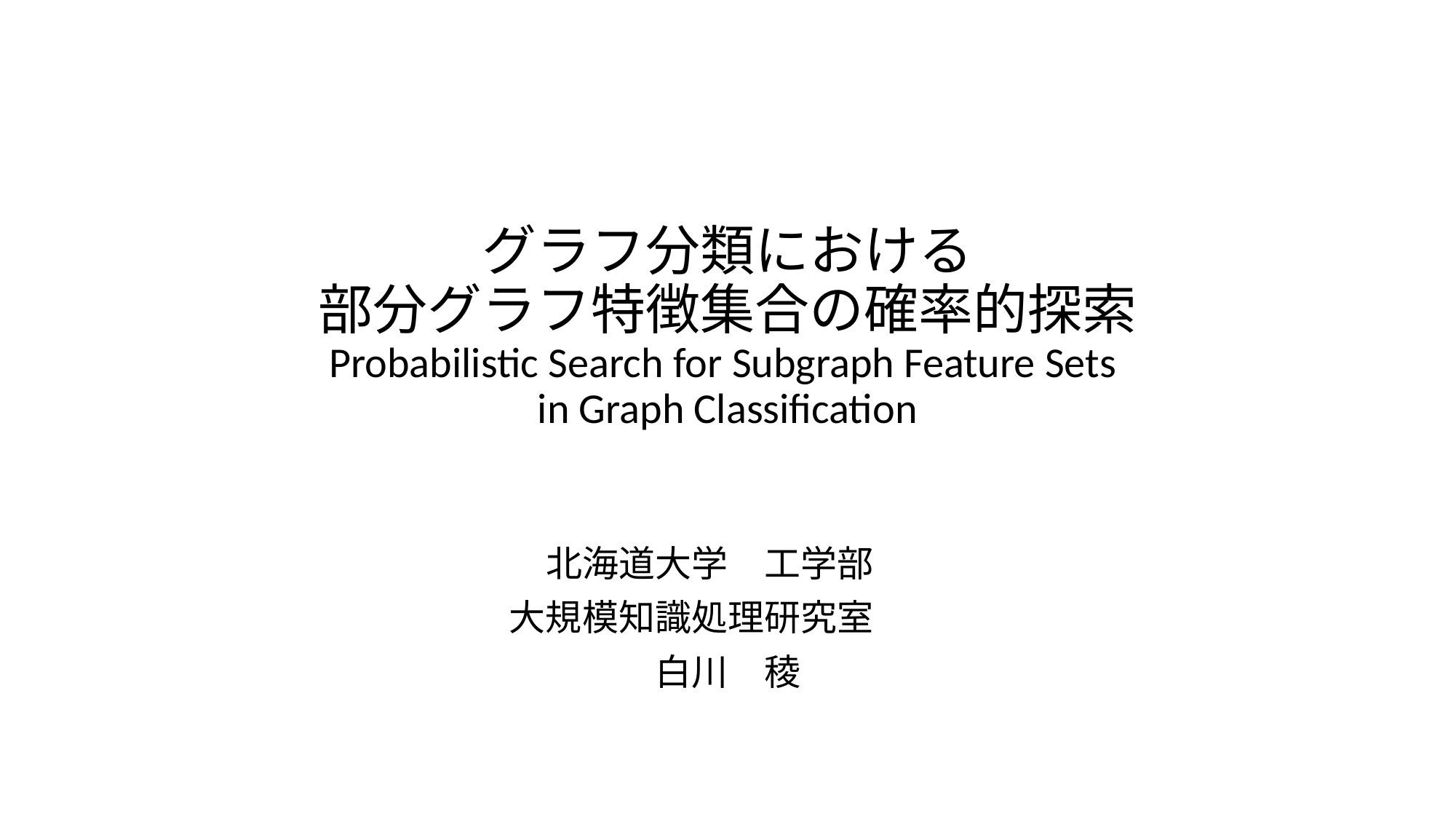

# グラフ分類における 部分グラフ特徴集合の確率的探索 Probabilistic Search for Subgraph Feature Sets in Graph Classification

北海道大学　工学部
大規模知識処理研究室
白川　稜